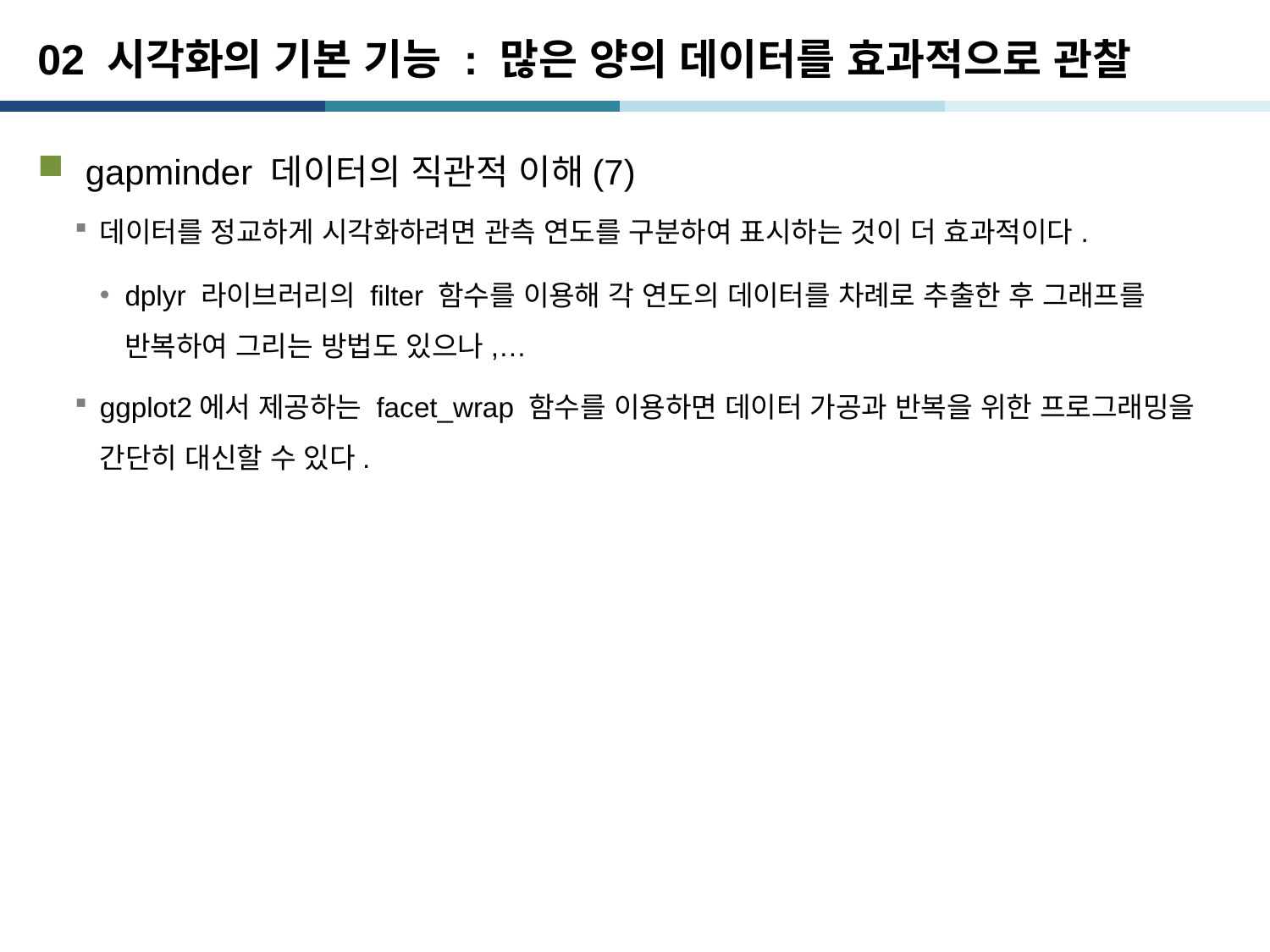

# 02 시각화의 기본 기능 : 많은 양의 데이터를 효과적으로 관찰
gapminder 데이터의 직관적 이해(7)
데이터를 정교하게 시각화하려면 관측 연도를 구분하여 표시하는 것이 더 효과적이다.
dplyr 라이브러리의 filter 함수를 이용해 각 연도의 데이터를 차례로 추출한 후 그래프를 반복하여 그리는 방법도 있으나,…
ggplot2에서 제공하는 facet_wrap 함수를 이용하면 데이터 가공과 반복을 위한 프로그래밍을 간단히 대신할 수 있다.